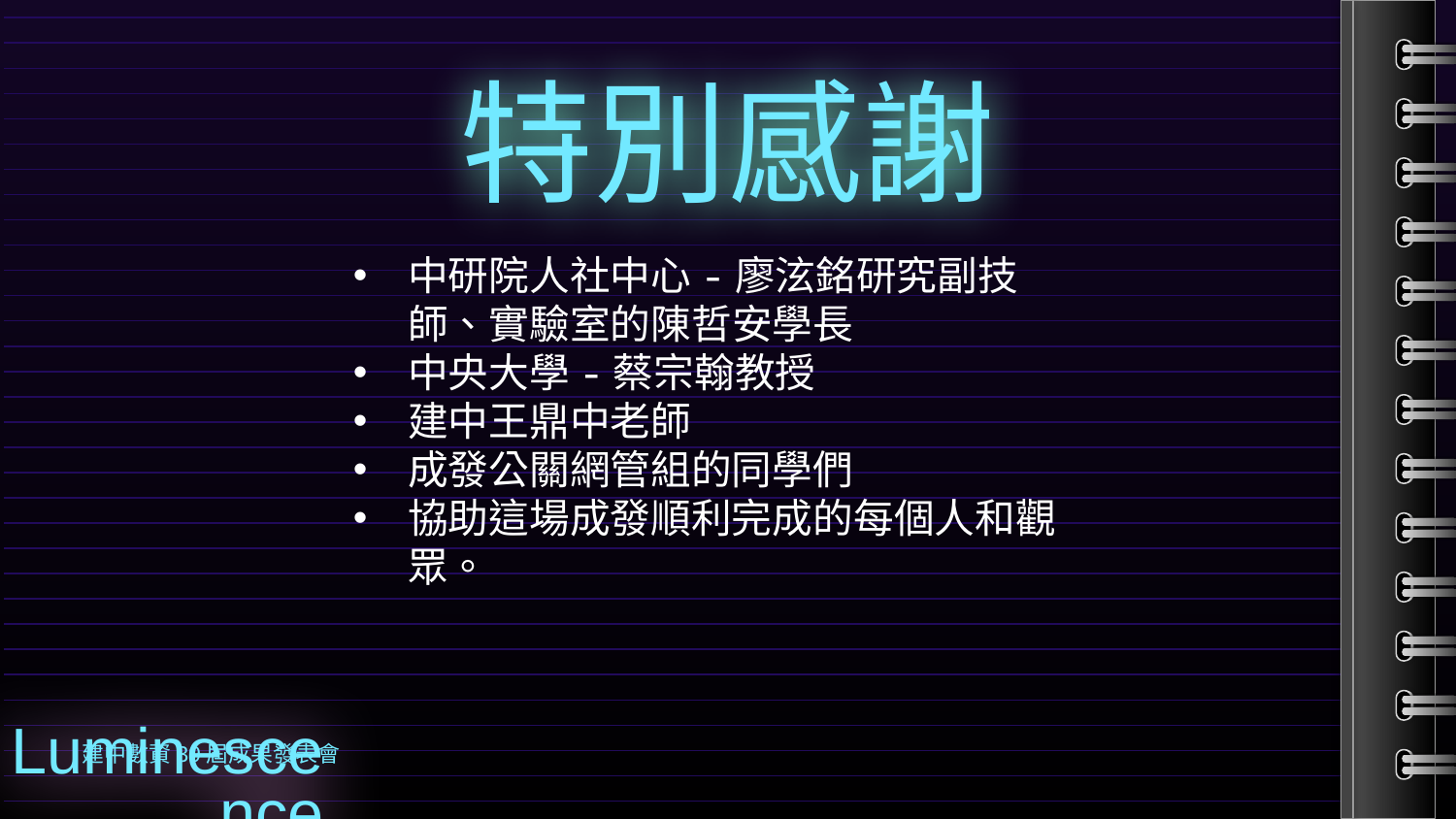

特別感謝
中研院人社中心-廖泫銘研究副技師、實驗室的陳哲安學長
中央大學-蔡宗翰教授
建中王鼎中老師
成發公關網管組的同學們
協助這場成發順利完成的每個人和觀眾。
建中數資39屆成果發表會
Luminescence